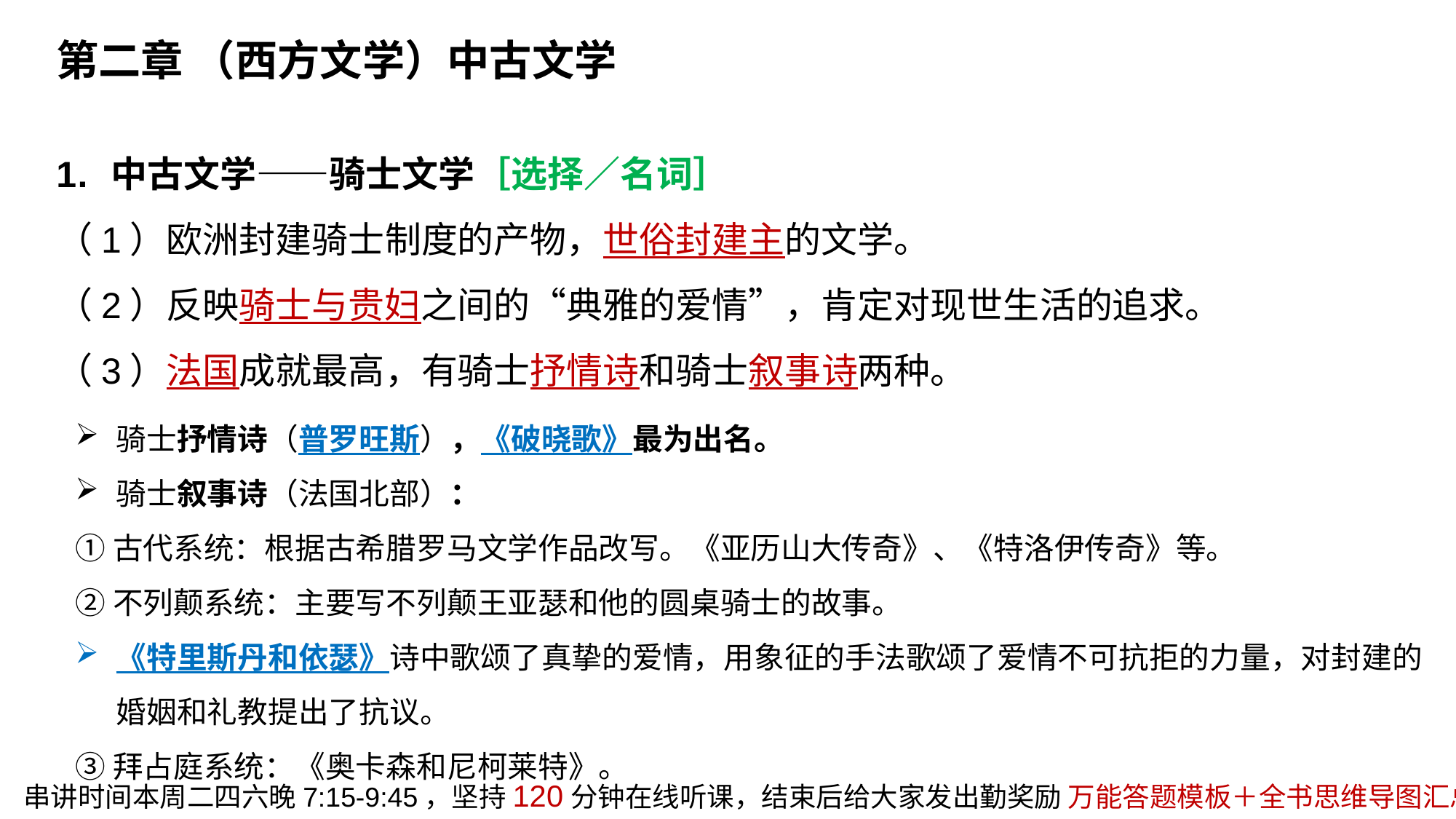

第二章 （西方文学）中古文学
中古文学——骑士文学［选择／名词］
（1）欧洲封建骑士制度的产物，世俗封建主的文学。 
（2）反映骑士与贵妇之间的“典雅的爱情”，肯定对现世生活的追求。 
（3）法国成就最高，有骑士抒情诗和骑士叙事诗两种。
骑士抒情诗（普罗旺斯），《破晓歌》最为出名。
骑士叙事诗（法国北部）：
①古代系统：根据古希腊罗马文学作品改写。《亚历山大传奇》、《特洛伊传奇》等。
②不列颠系统：主要写不列颠王亚瑟和他的圆桌骑士的故事。
《特里斯丹和依瑟》诗中歌颂了真挚的爱情，用象征的手法歌颂了爱情不可抗拒的力量，对封建的婚姻和礼教提出了抗议。
③拜占庭系统：《奥卡森和尼柯莱特》。